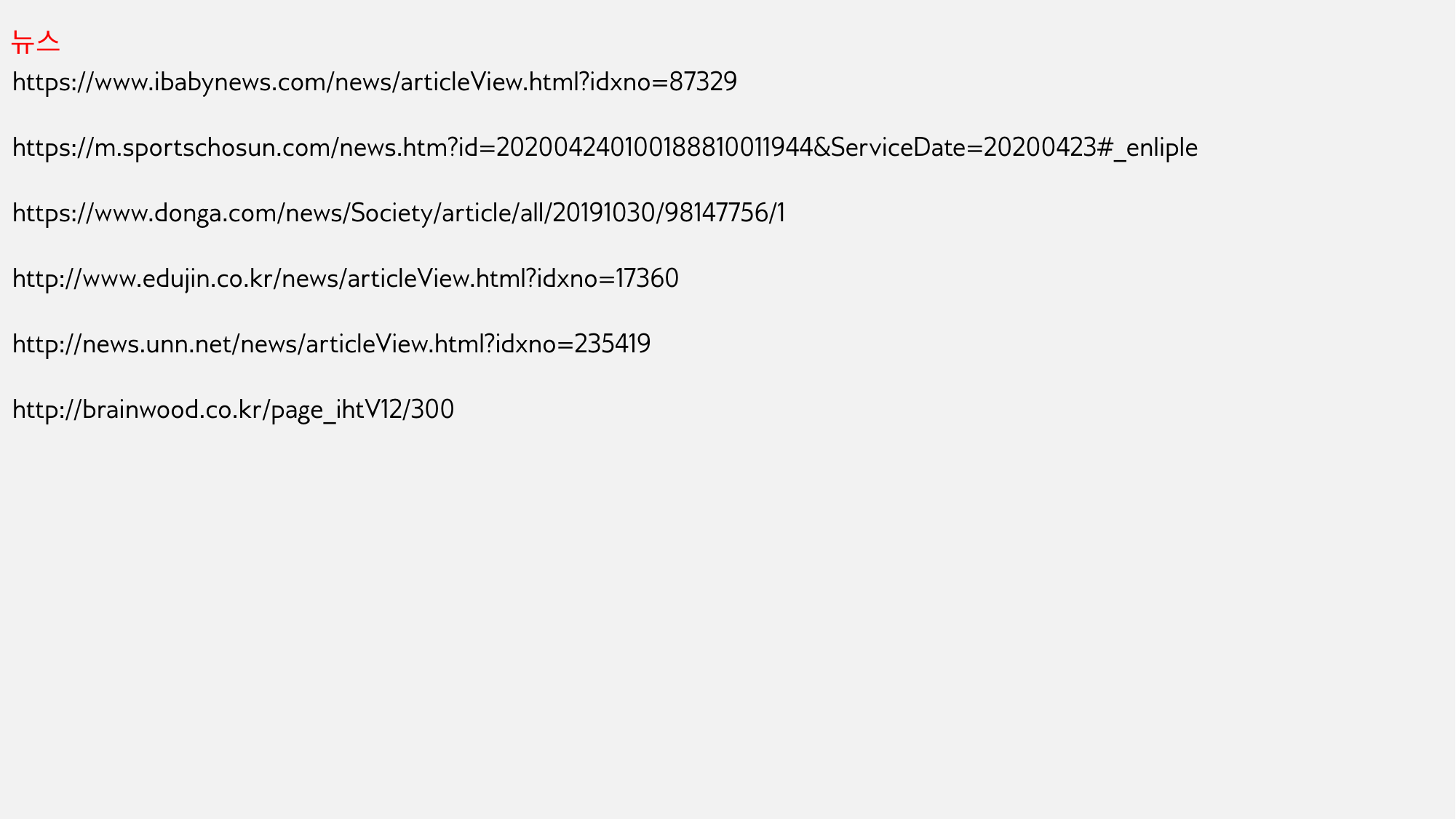

뉴스
https://www.ibabynews.com/news/articleView.html?idxno=87329

https://m.sportschosun.com/news.htm?id=202004240100188810011944&ServiceDate=20200423#_enliple

https://www.donga.com/news/Society/article/all/20191030/98147756/1

http://www.edujin.co.kr/news/articleView.html?idxno=17360

http://news.unn.net/news/articleView.html?idxno=235419

http://brainwood.co.kr/page_ihtV12/300